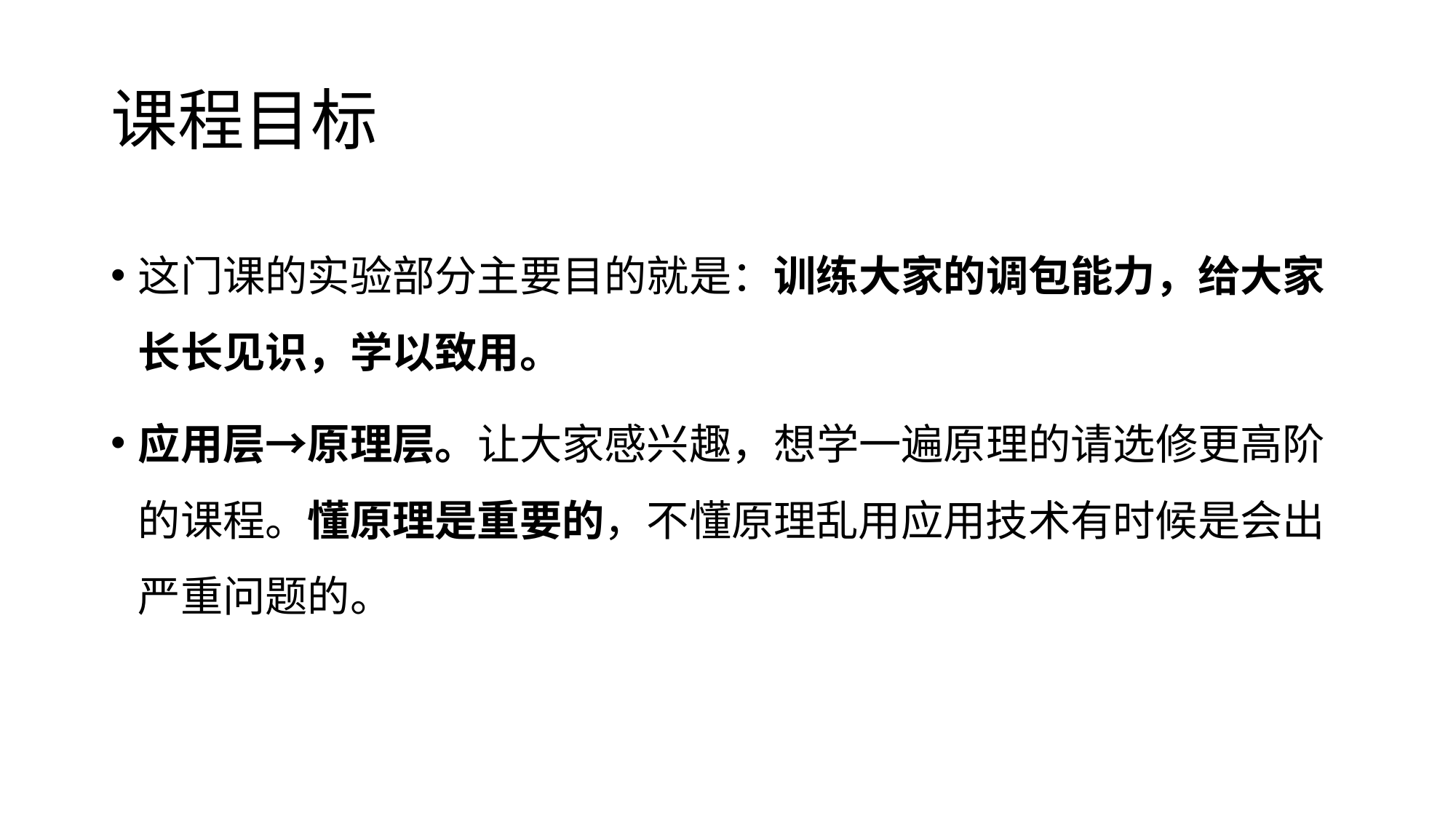

# 课程目标
这门课的实验部分主要目的就是：训练大家的调包能力，给大家长长见识，学以致用。
应用层→原理层。让大家感兴趣，想学一遍原理的请选修更高阶的课程。懂原理是重要的，不懂原理乱用应用技术有时候是会出严重问题的。